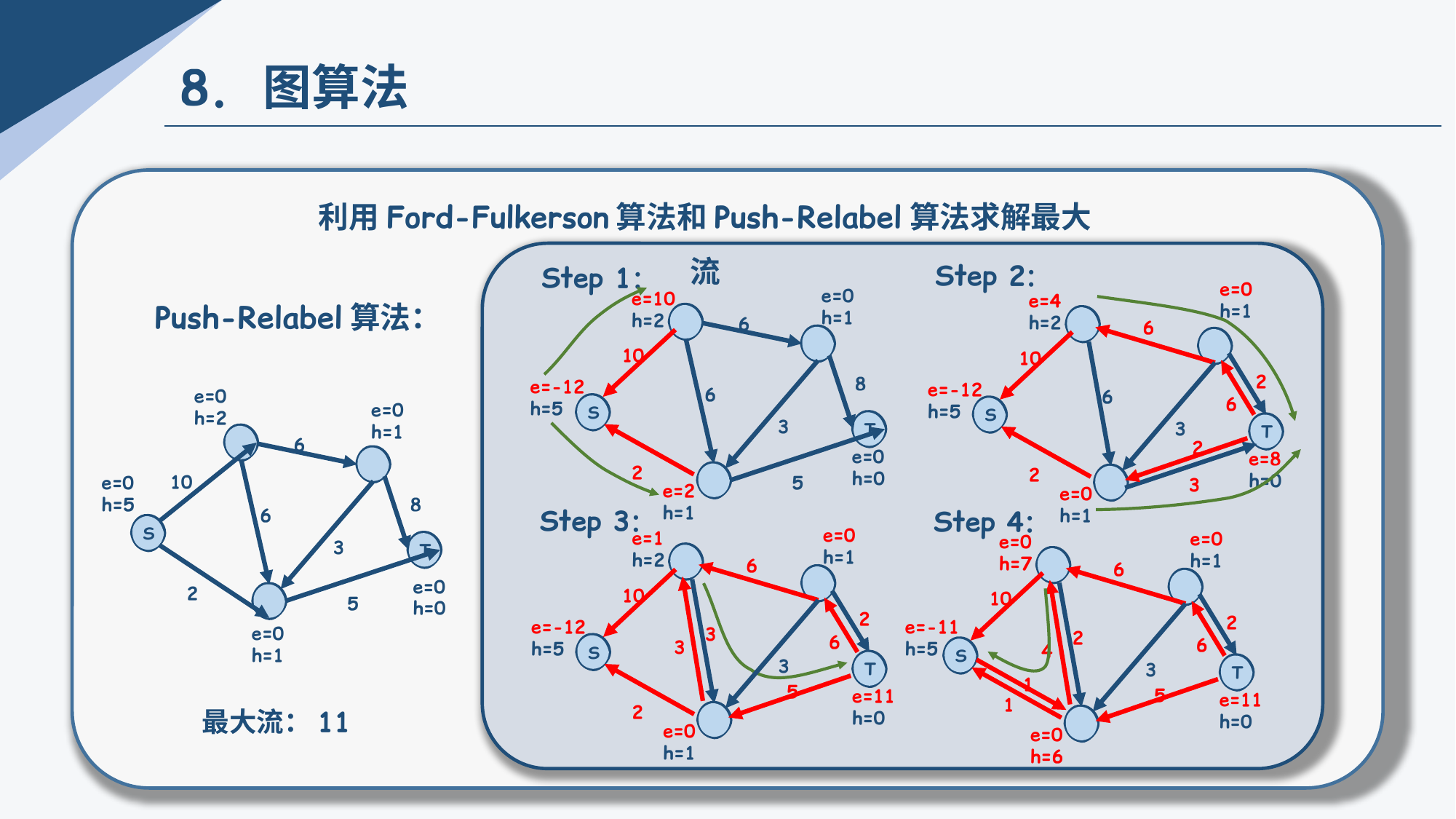

8. 图算法

利用Ford-Fulkerson算法和Push-Relabel算法求解最大流
Step 2:
Step 1:

e=0
h=1
Push-Relabel算法：
e=0
h=1
e=10
h=2
e=4
h=2

6
6

10
10

2
8
6
6
e=-12
h=5
6
e=-12
h=5
e=0
h=2
e=0
h=1
3
S
3
S
6

10
8
6
3
S
T
2
5

T
T
2

2
e=0
h=0
2
e=8
h=0

5
3

e=0
h=5
e=2
h=1
e=0
h=1
Step 3:
Step 4:
e=0
h=1
e=1
h=2
e=0
h=1
e=0
h=7
6
6

10
10

e=0
h=0

2

2
3
2
6
e=-12
h=5
e=-11
h=5
6
3
e=0
h=1
4
3
S
3
S
1
T
T
5
5
1
2
e=11
h=0
最大流：11
e=11
h=0

e=0
h=1
e=0
h=6